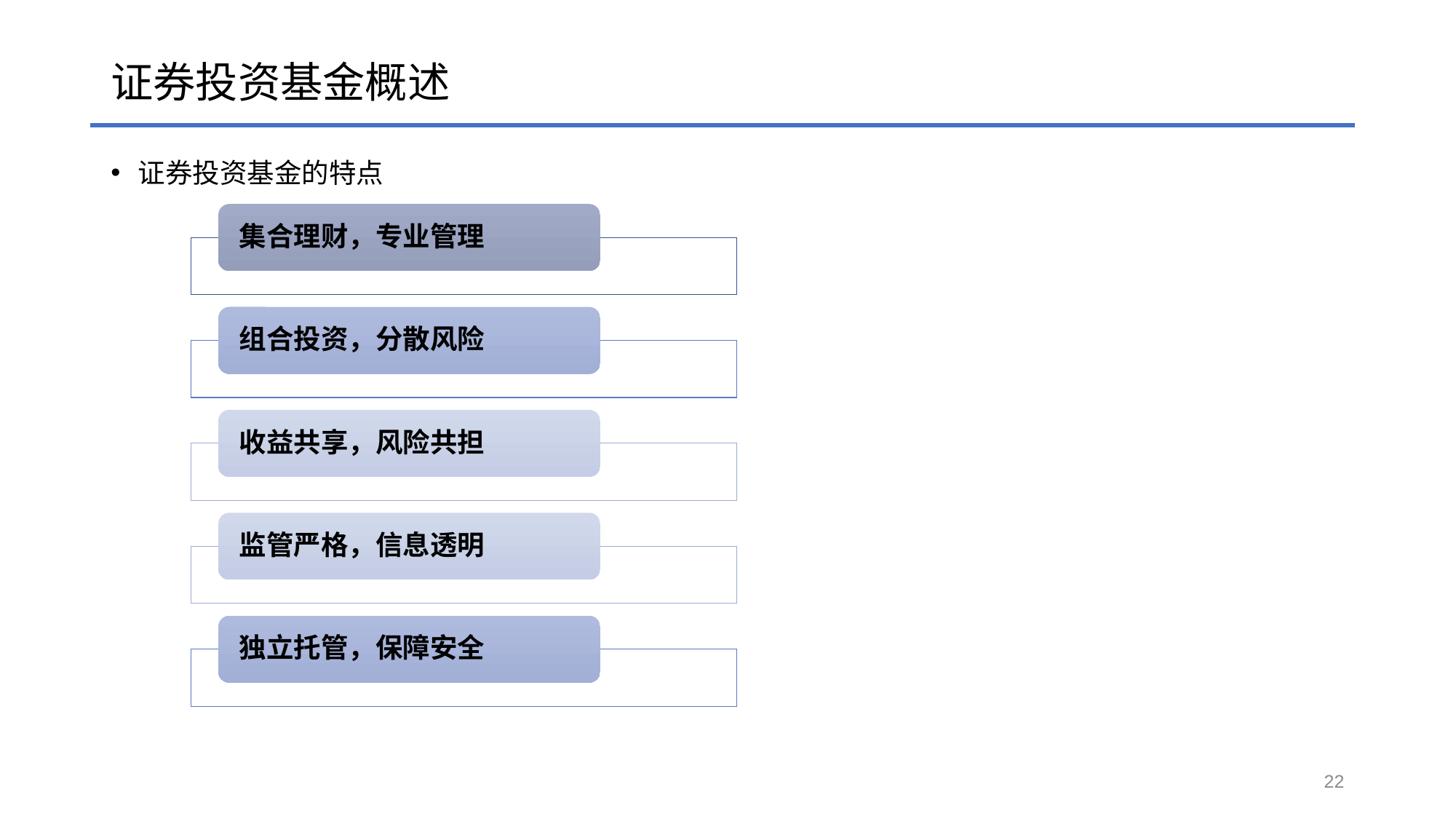

# 证券投资基金概述
证券投资基金的特点
集合理财，专业管理
组合投资，分散风险
收益共享，风险共担
监管严格，信息透明
独立托管，保障安全
22